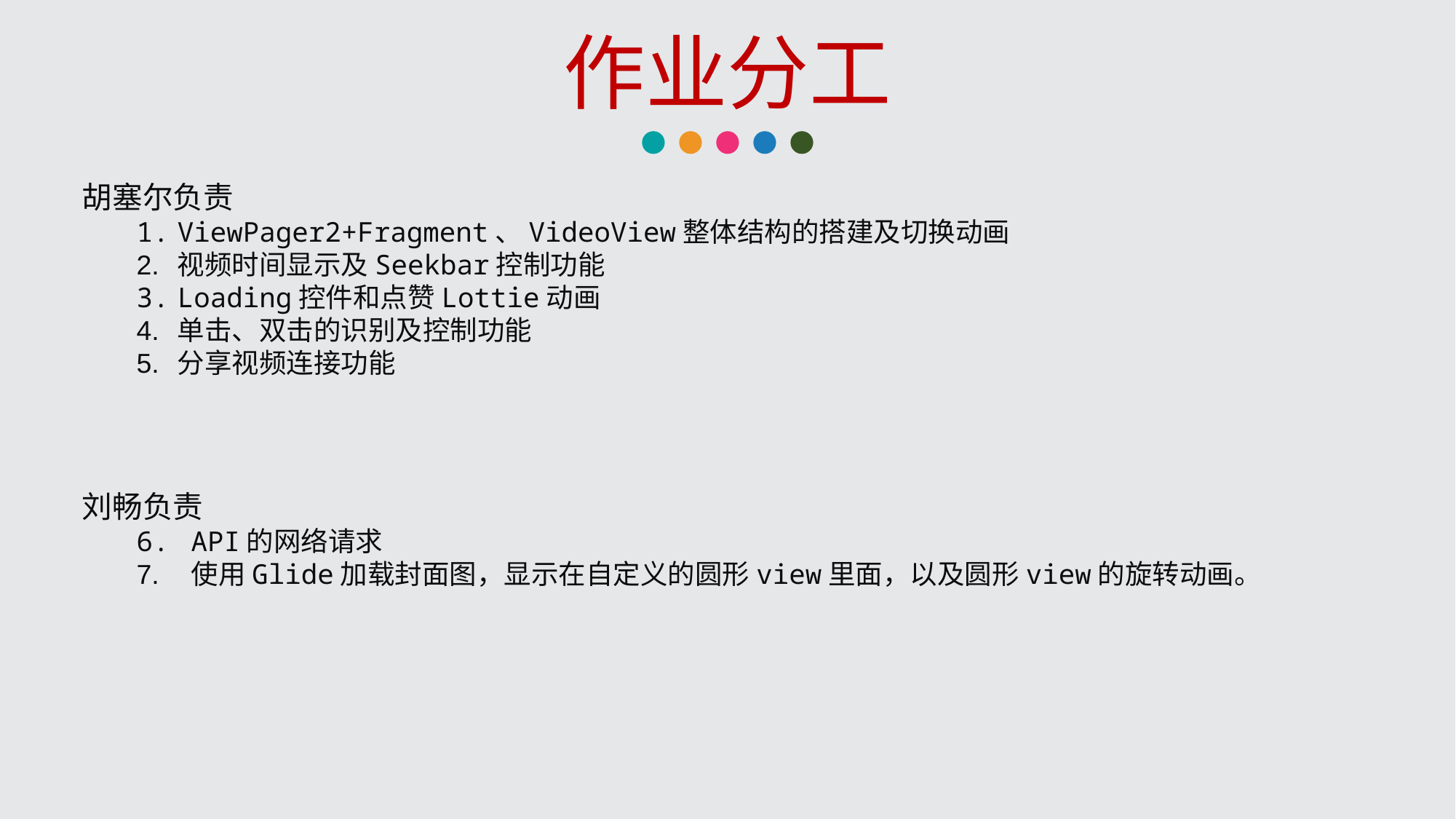

作业分工

胡塞尔负责
ViewPager2+Fragment、VideoView整体结构的搭建及切换动画
视频时间显示及Seekbar控制功能
Loading控件和点赞Lottie动画
单击、双击的识别及控制功能
分享视频连接功能

刘畅负责
API的网络请求
使用Glide加载封面图，显示在自定义的圆形view里面，以及圆形view的旋转动画。